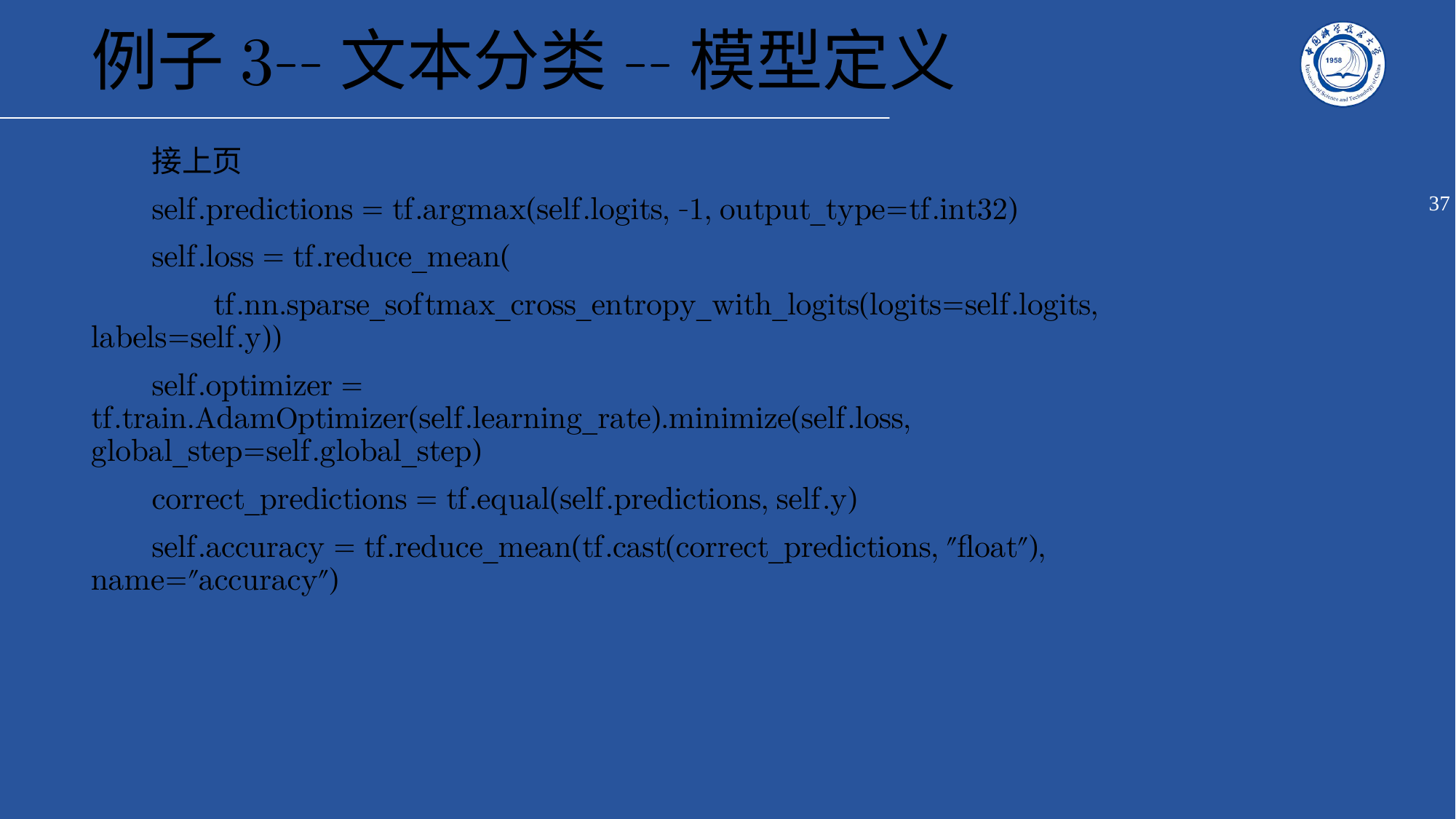

# 例子3--文本分类--模型定义
37
       接上页
        self.predictions = tf.argmax(self.logits, -1, output_type=tf.int32)
        self.loss = tf.reduce_mean(
                tf.nn.sparse_softmax_cross_entropy_with_logits(logits=self.logits, labels=self.y))
        self.optimizer = tf.train.AdamOptimizer(self.learning_rate).minimize(self.loss, global_step=self.global_step)
        correct_predictions = tf.equal(self.predictions, self.y)
        self.accuracy = tf.reduce_mean(tf.cast(correct_predictions, "float"), name="accuracy")

37